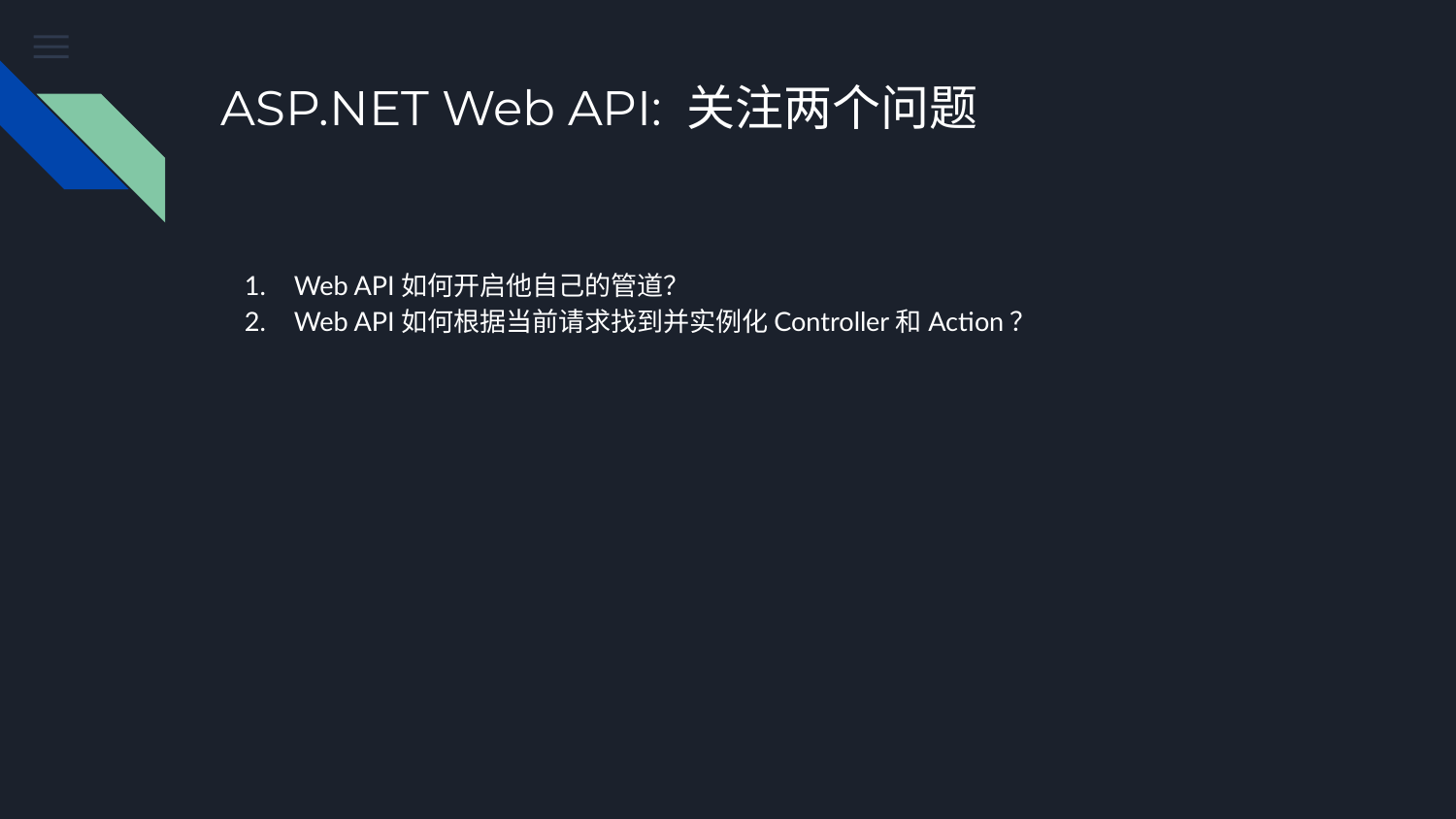

ASP.NET Web API: 关注两个问题
Web API如何开启他自己的管道？
Web API如何根据当前请求找到并实例化Controller和Action？